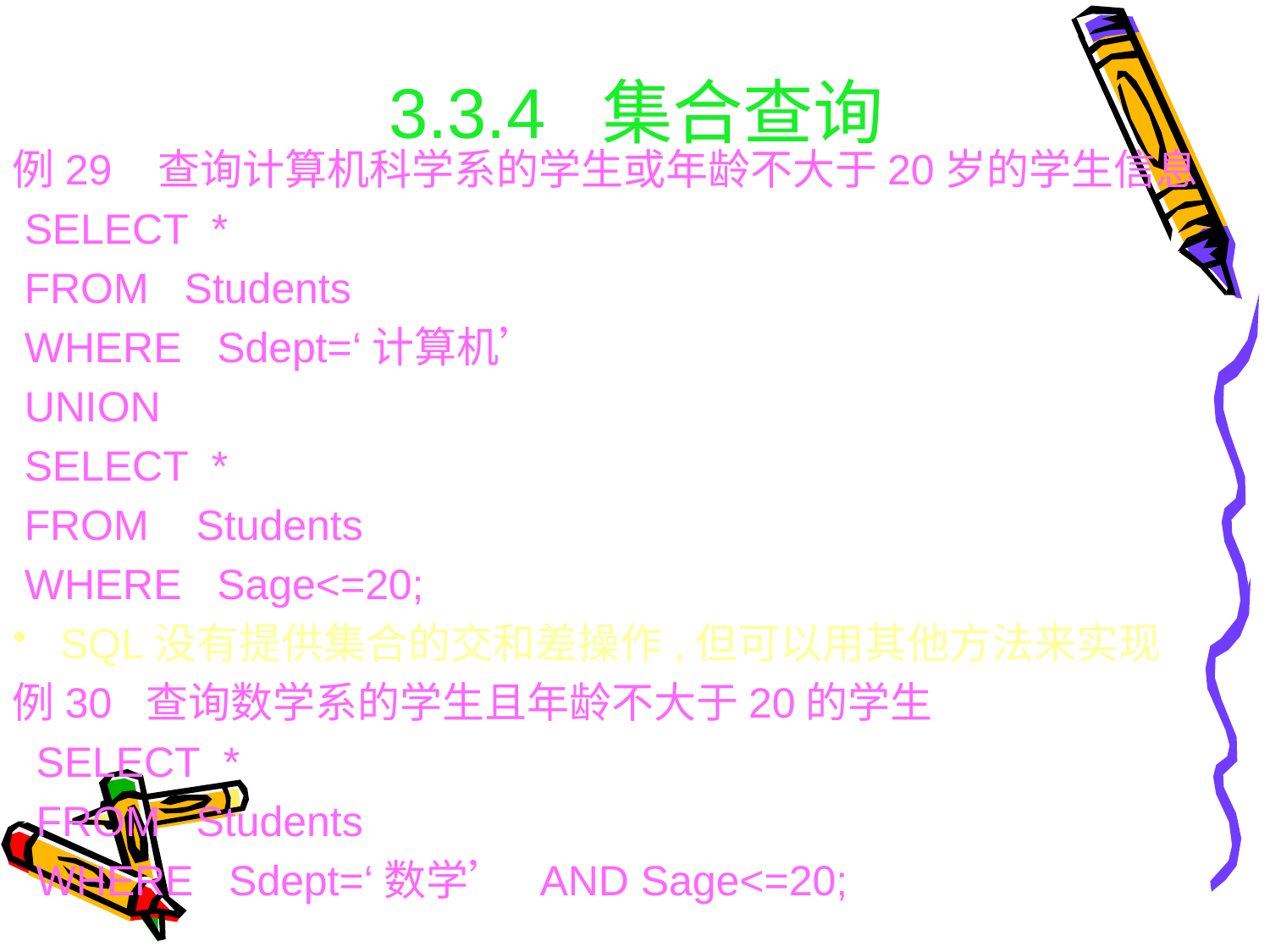

# 3.3.4  集合查询
例29   查询计算机科学系的学生或年龄不大于20岁的学生信息
 SELECT  *
 FROM   Students
 WHERE   Sdept=‘计算机’
 UNION
 SELECT  *
 FROM    Students
 WHERE   Sage<=20;
SQL没有提供集合的交和差操作,但可以用其他方法来实现
例30  查询数学系的学生且年龄不大于20的学生
  SELECT  *
  FROM   Students
  WHERE   Sdept=‘数学’  AND Sage<=20;